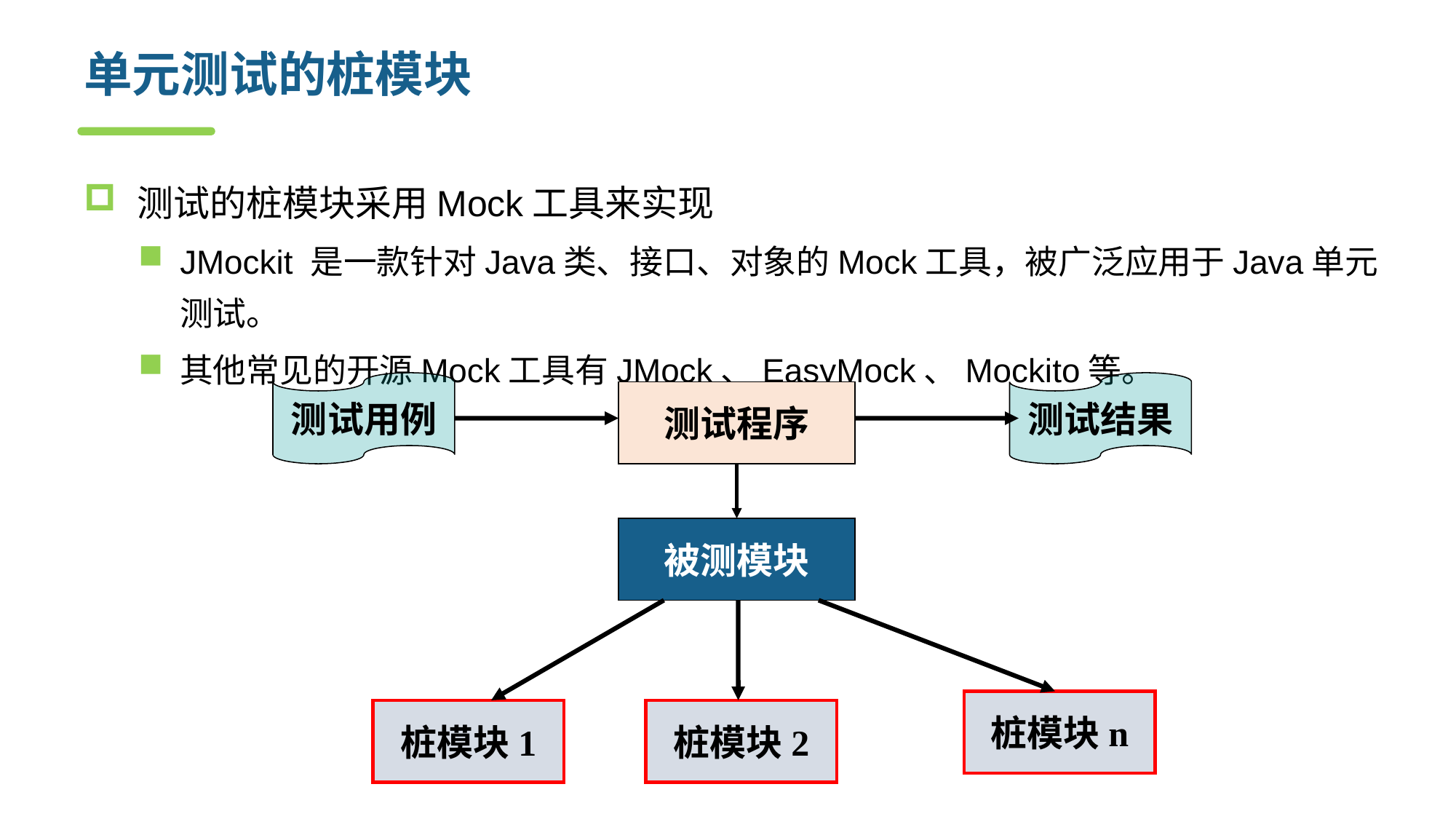

# 单元测试的桩模块
测试的桩模块采用Mock工具来实现
JMockit 是一款针对Java类、接口、对象的Mock工具，被广泛应用于Java单元测试。
其他常见的开源Mock工具有JMock、EasyMock、Mockito等。

测试用例
测试结果
测试程序

被测模块

桩模块n
桩模块1
桩模块2
54